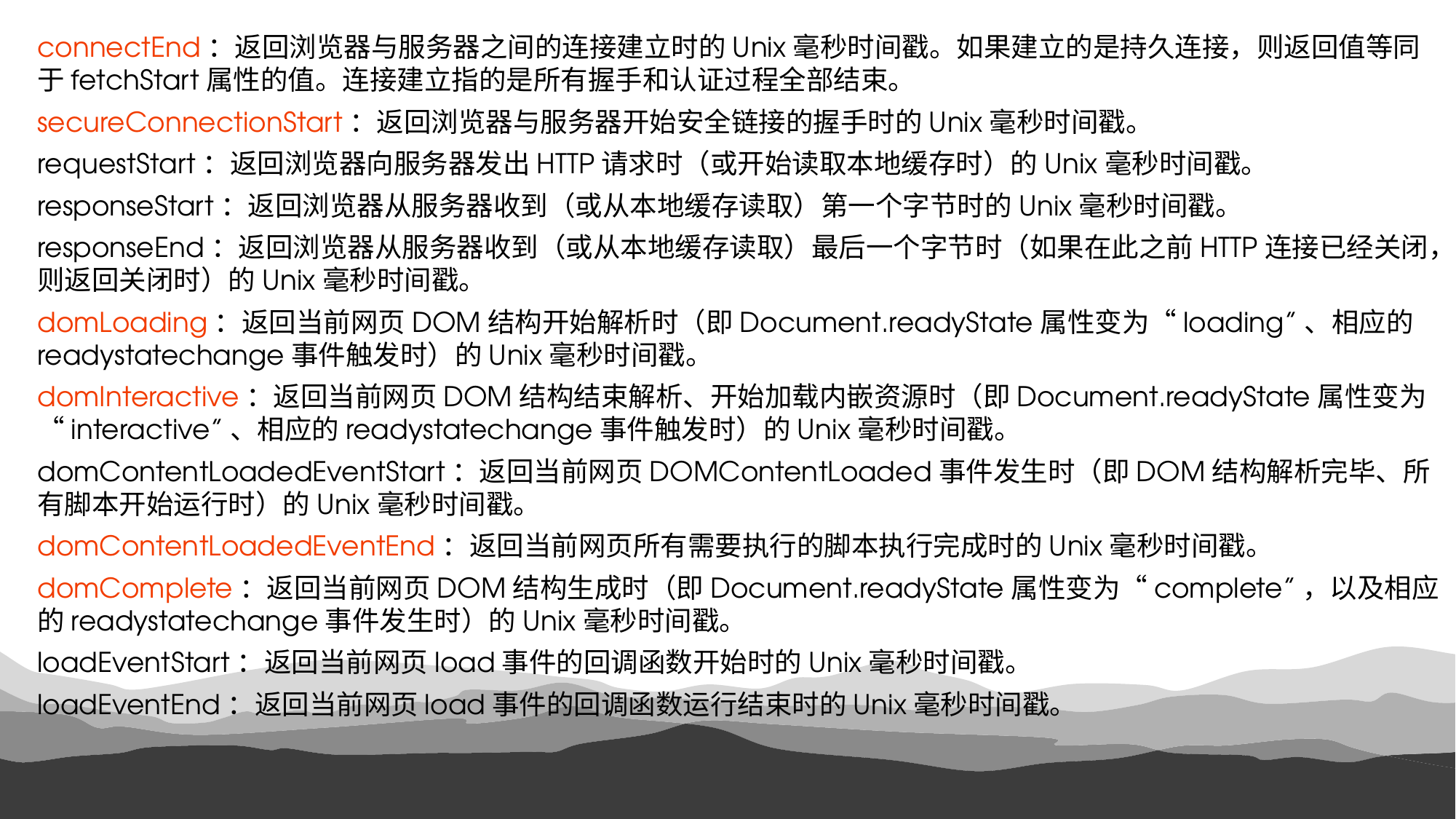

connectEnd：返回浏览器与服务器之间的连接建立时的Unix毫秒时间戳。如果建立的是持久连接，则返回值等同于fetchStart属性的值。连接建立指的是所有握手和认证过程全部结束。
secureConnectionStart：返回浏览器与服务器开始安全链接的握手时的Unix毫秒时间戳。
requestStart：返回浏览器向服务器发出HTTP请求时（或开始读取本地缓存时）的Unix毫秒时间戳。
responseStart：返回浏览器从服务器收到（或从本地缓存读取）第一个字节时的Unix毫秒时间戳。
responseEnd：返回浏览器从服务器收到（或从本地缓存读取）最后一个字节时（如果在此之前HTTP连接已经关闭，则返回关闭时）的Unix毫秒时间戳。
domLoading：返回当前网页DOM结构开始解析时（即Document.readyState属性变为“loading”、相应的readystatechange事件触发时）的Unix毫秒时间戳。
domInteractive：返回当前网页DOM结构结束解析、开始加载内嵌资源时（即Document.readyState属性变为“interactive”、相应的readystatechange事件触发时）的Unix毫秒时间戳。
domContentLoadedEventStart：返回当前网页DOMContentLoaded事件发生时（即DOM结构解析完毕、所有脚本开始运行时）的Unix毫秒时间戳。
domContentLoadedEventEnd：返回当前网页所有需要执行的脚本执行完成时的Unix毫秒时间戳。
domComplete：返回当前网页DOM结构生成时（即Document.readyState属性变为“complete”，以及相应的readystatechange事件发生时）的Unix毫秒时间戳。
loadEventStart：返回当前网页load事件的回调函数开始时的Unix毫秒时间戳。
loadEventEnd：返回当前网页load事件的回调函数运行结束时的Unix毫秒时间戳。